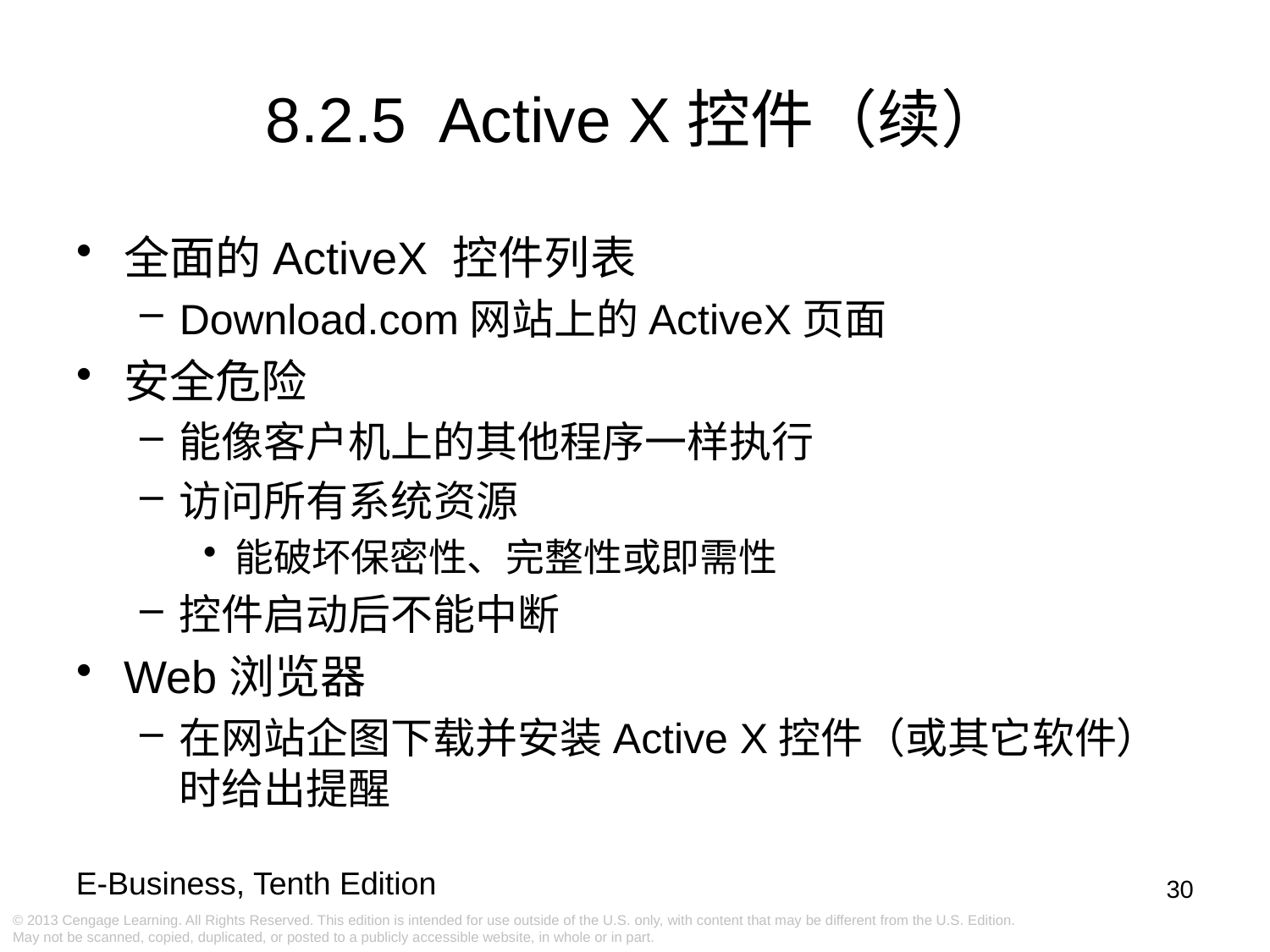

8.2.5  Active X控件（续）
全面的ActiveX 控件列表
Download.com网站上的ActiveX页面
安全危险
能像客户机上的其他程序一样执行
访问所有系统资源
能破坏保密性、完整性或即需性
控件启动后不能中断
Web浏览器
在网站企图下载并安装Active X控件（或其它软件）时给出提醒
30